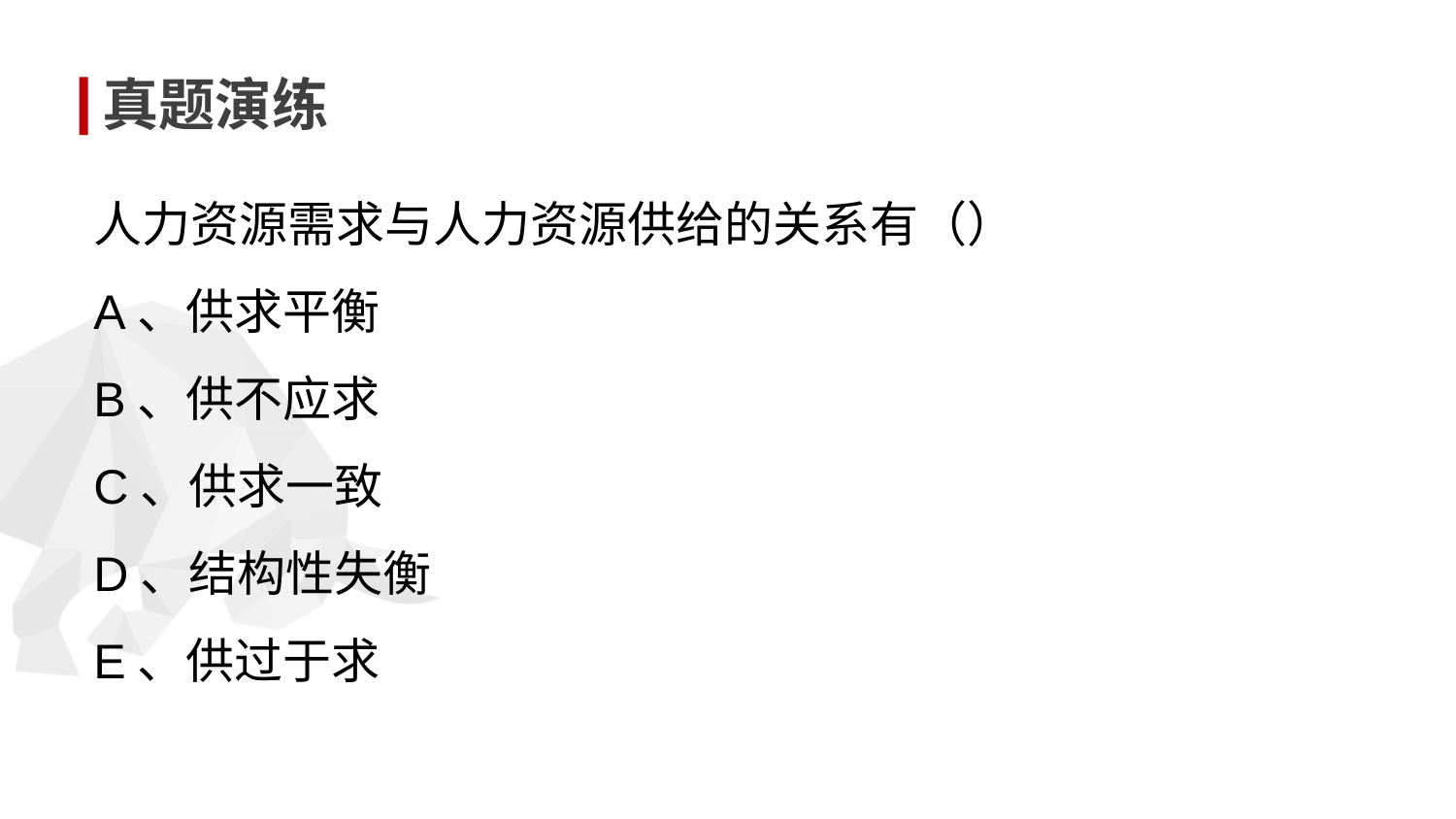

真题演练
人力资源需求与人力资源供给的关系有（）
A、供求平衡
B、供不应求
C、供求一致
D、结构性失衡
E、供过于求